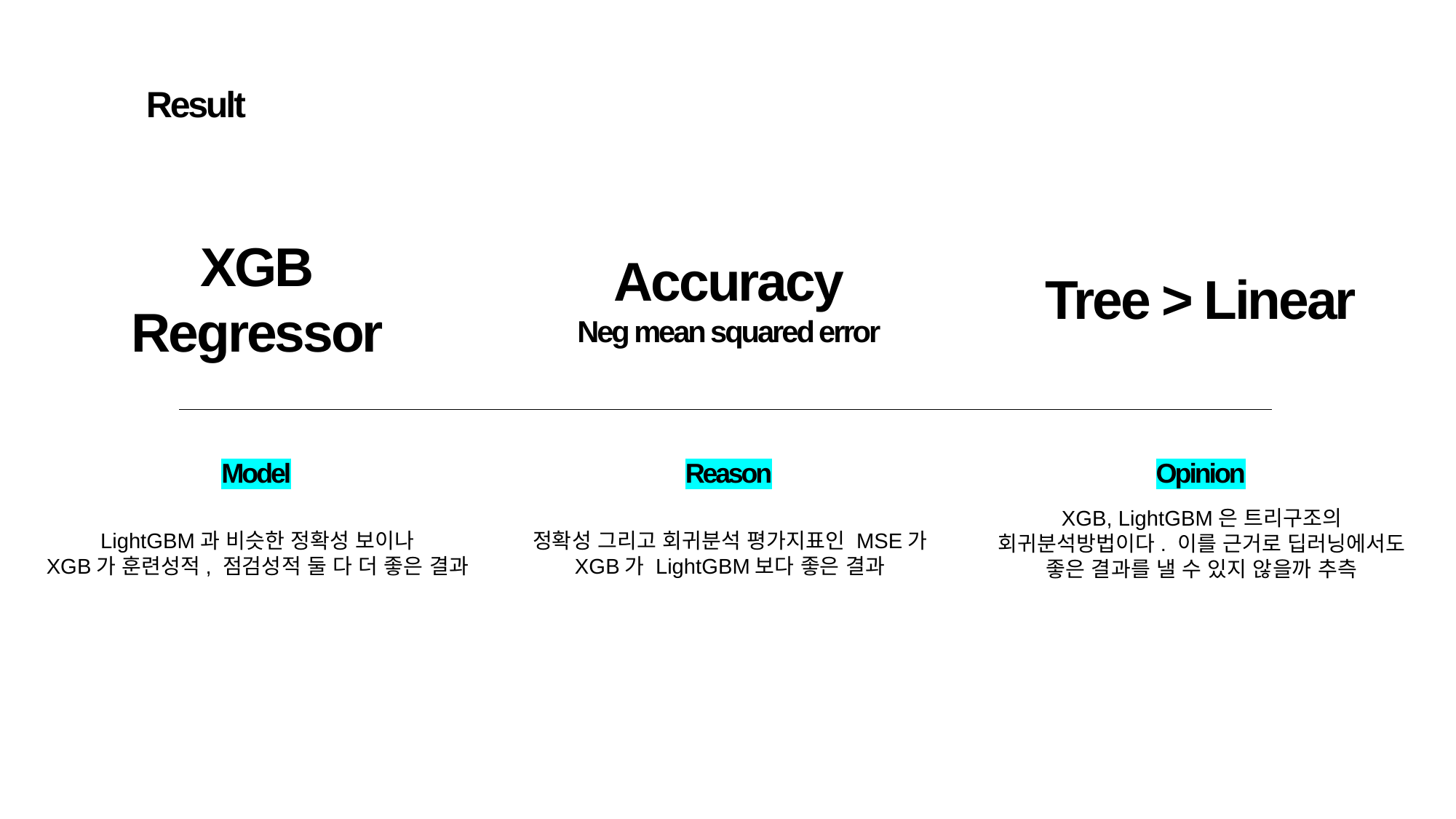

Result
XGB
Regressor
Accuracy
Neg mean squared error
Tree > Linear
Model
Reason
Opinion
XGB, LightGBM은 트리구조의
회귀분석방법이다. 이를 근거로 딥러닝에서도
좋은 결과를 낼 수 있지 않을까 추측
LightGBM과 비슷한 정확성 보이나
XGB가 훈련성적, 점검성적 둘 다 더 좋은 결과
정확성 그리고 회귀분석 평가지표인 MSE가
XGB가 LightGBM보다 좋은 결과